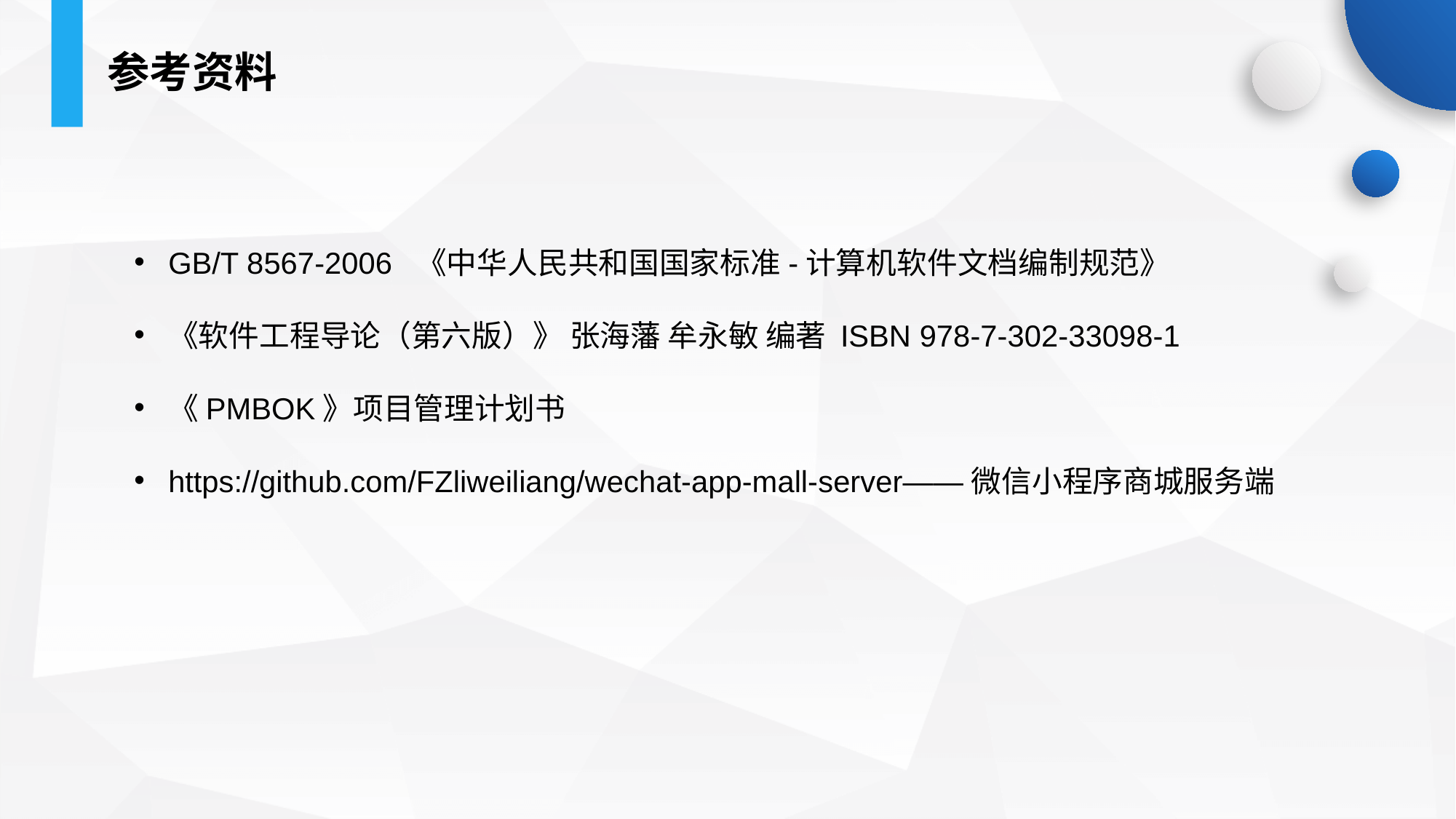

参考资料

GB/T 8567-2006  《中华人民共和国国家标准-计算机软件文档编制规范》

《软件工程导论（第六版）》 张海藩 牟永敏 编著 ISBN 978-7-302-33098-1

《PMBOK》项目管理计划书

https://github.com/FZliweiliang/wechat-app-mall-server——微信小程序商城服务端